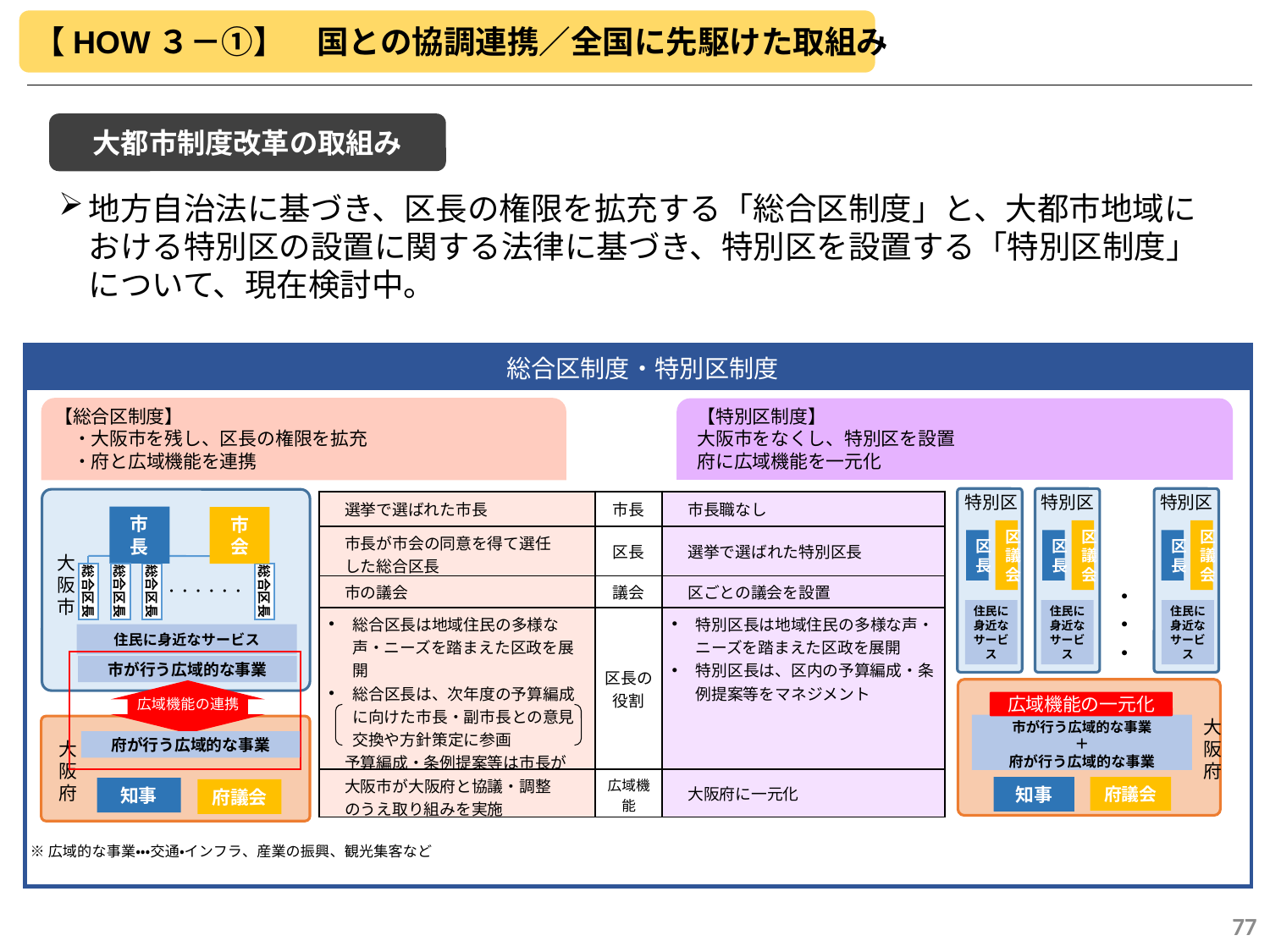

【HOW３－①】　国との協調連携／全国に先駆けた取組み
大都市制度改革の取組み
地方自治法に基づき、区長の権限を拡充する「総合区制度」と、大都市地域における特別区の設置に関する法律に基づき、特別区を設置する「特別区制度」について、現在検討中。

総合区制度・特別区制度

【総合区制度】
　・大阪市を残し、区長の権限を拡充
　・府と広域機能を連携
【特別区制度】
大阪市をなくし、特別区を設置
府に広域機能を一元化

特別区
区議会
区長
住民に身近なサービス

特別区
区議会
区長
住民に身近なサービス

特別区
区議会
区長
住民に身近なサービス
・・・

市が行う広域的な事業
＋
府が行う広域的な事業
大阪府
知事
府議会

市長
市会
総合区長
総合区長
総合区長
大阪市
・・・・・・
住民に身近なサービス
市が行う広域的な事業
総合区長

広域機能の連携

大阪府
知事
府議会
| 選挙で選ばれた市長 | 市長 | 市長職なし |
| --- | --- | --- |
| 市長が市会の同意を得て選任 　した総合区長 | 区長 | 選挙で選ばれた特別区長 |
| 市の議会 | 議会 | 区ごとの議会を設置 |
| 総合区長は地域住民の多様な声・ニーズを踏まえた区政を展開 総合区長は、次年度の予算編成に向けた市長・副市長との意見交換や方針策定に参画 　予算編成・条例提案等は市長が　 　引き続きマネジメント | 区長の役割 | 特別区長は地域住民の多様な声・ニーズを踏まえた区政を展開 特別区長は、区内の予算編成・条例提案等をマネジメント |
| 大阪市が大阪府と協議・調整 　のうえ取り組みを実施 | 広域機能 | 大阪府に一元化 |
広域機能の一元化

府が行う広域的な事業
※広域的な事業・・・交通・インフラ、産業の振興、観光集客など
77